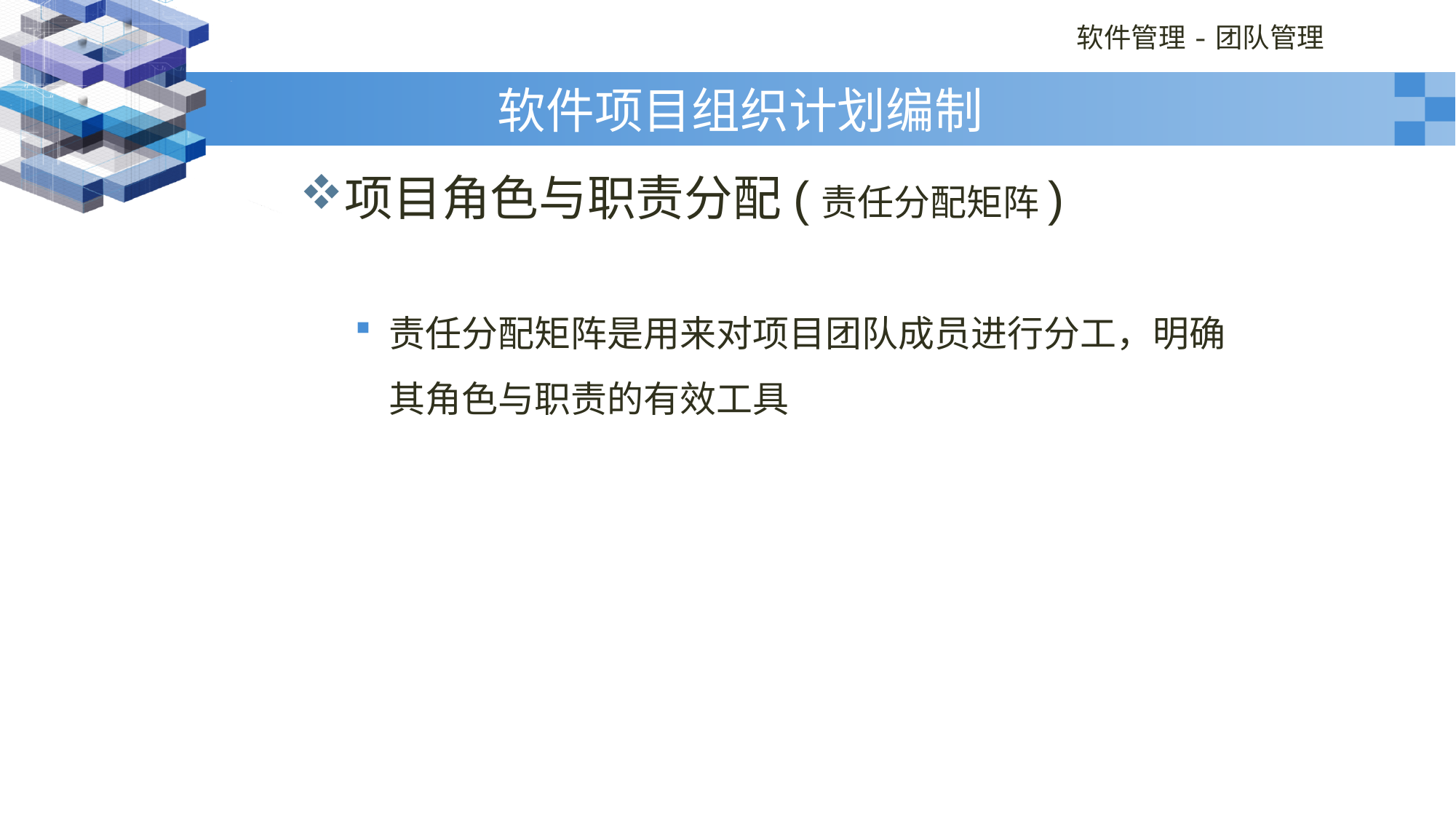

# 软件项目组织计划编制
项目角色与职责分配(责任分配矩阵)

责任分配矩阵是用来对项目团队成员进行分工，明确其角色与职责的有效工具